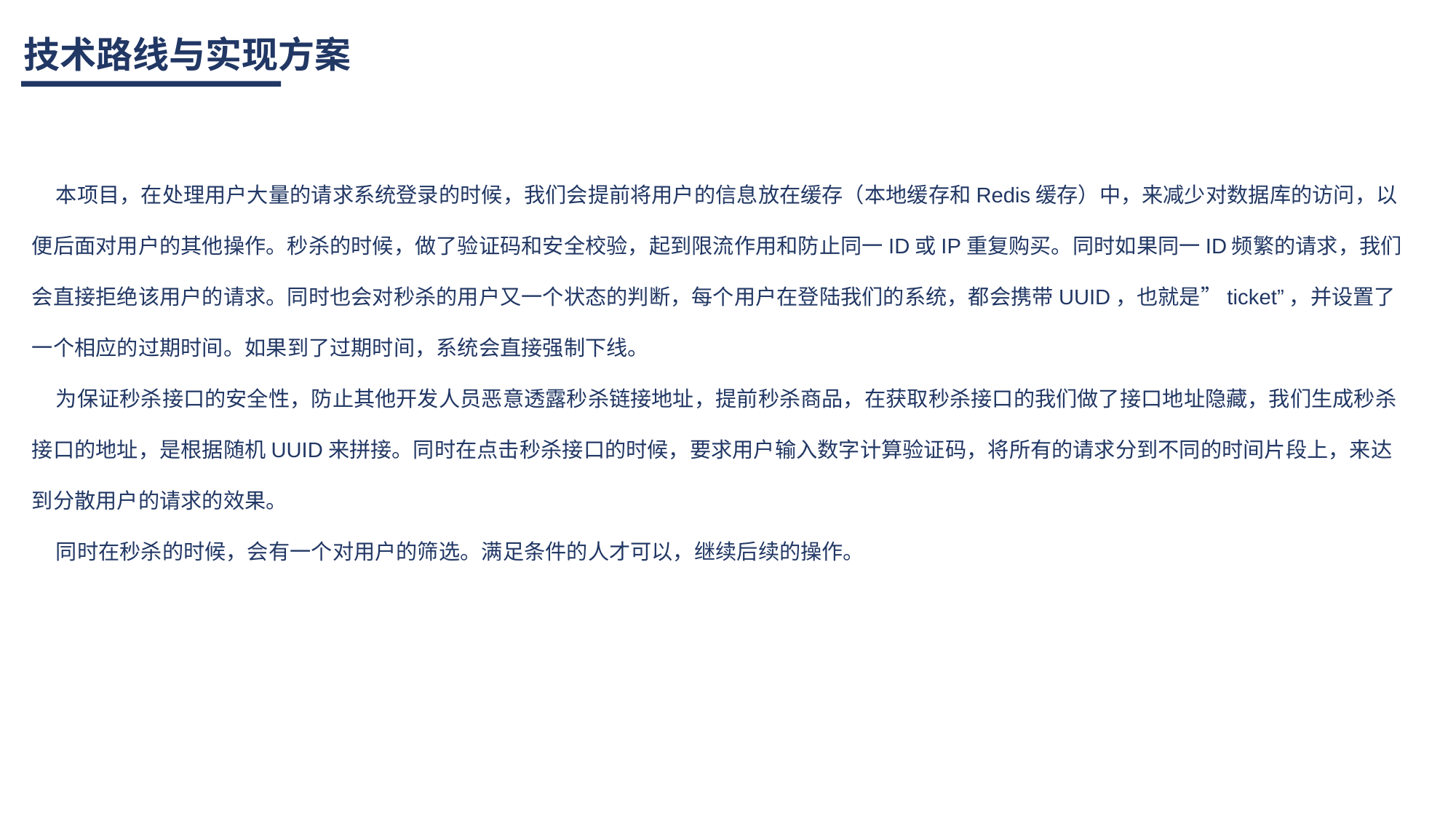

技术路线与实现方案

    本项目，在处理用户大量的请求系统登录的时候，我们会提前将用户的信息放在缓存（本地缓存和Redis缓存）中，来减少对数据库的访问，以便后面对用户的其他操作。秒杀的时候，做了验证码和安全校验，起到限流作用和防止同一ID或IP重复购买。同时如果同一ID频繁的请求，我们会直接拒绝该用户的请求。同时也会对秒杀的用户又一个状态的判断，每个用户在登陆我们的系统，都会携带UUID，也就是”ticket”，并设置了一个相应的过期时间。如果到了过期时间，系统会直接强制下线。
    为保证秒杀接口的安全性，防止其他开发人员恶意透露秒杀链接地址，提前秒杀商品，在获取秒杀接口的我们做了接口地址隐藏，我们生成秒杀接口的地址，是根据随机UUID来拼接。同时在点击秒杀接口的时候，要求用户输入数字计算验证码，将所有的请求分到不同的时间片段上，来达到分散用户的请求的效果。
    同时在秒杀的时候，会有一个对用户的筛选。满足条件的人才可以，继续后续的操作。